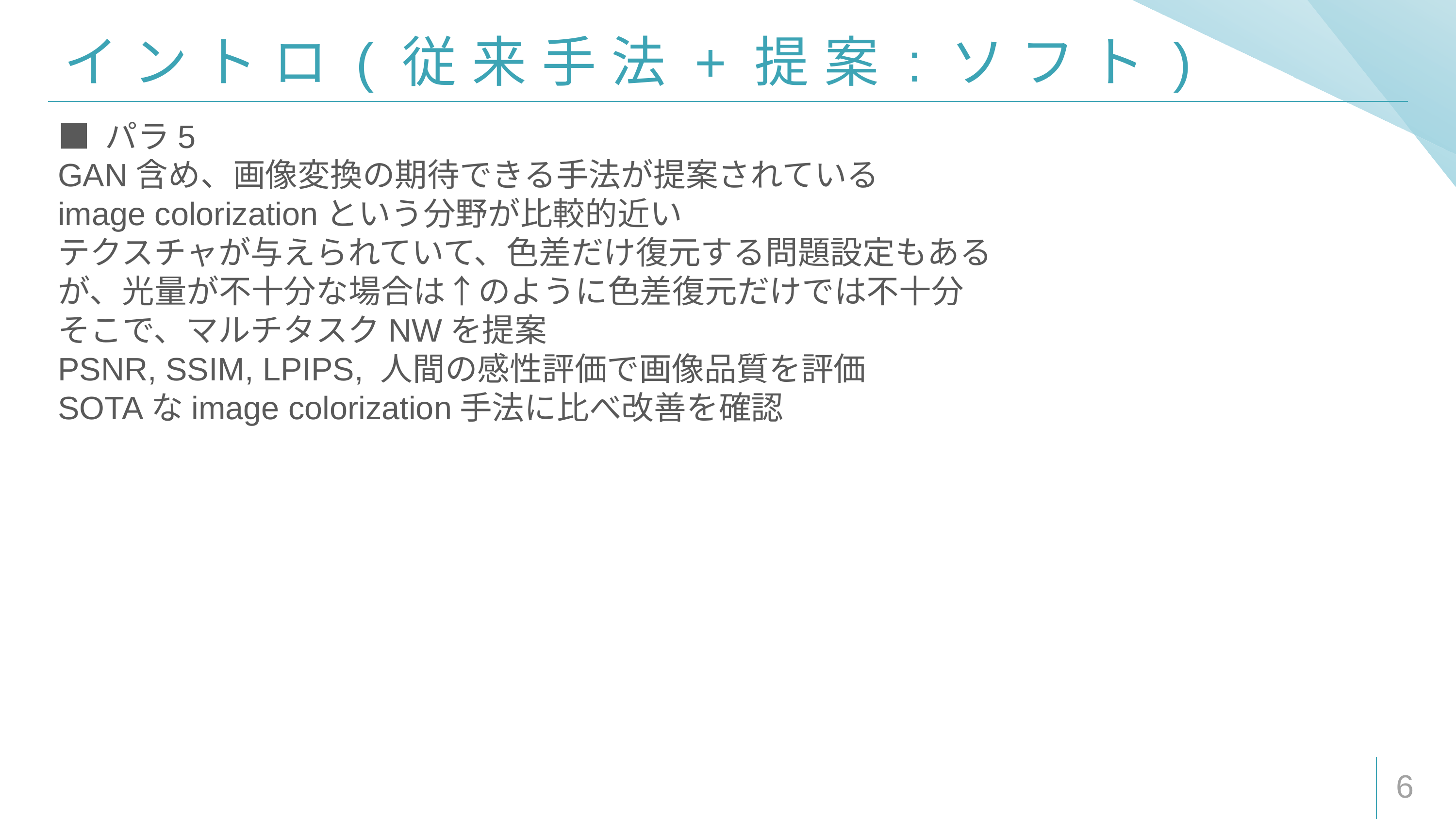

# イントロ(従来手法+提案:ソフト)
■ パラ5
GAN含め、画像変換の期待できる手法が提案されている
image colorizationという分野が比較的近い
テクスチャが与えられていて、色差だけ復元する問題設定もある
が、光量が不十分な場合は↑のように色差復元だけでは不十分
そこで、マルチタスクNWを提案
PSNR, SSIM, LPIPS, 人間の感性評価で画像品質を評価
SOTAなimage colorization手法に比べ改善を確認
6